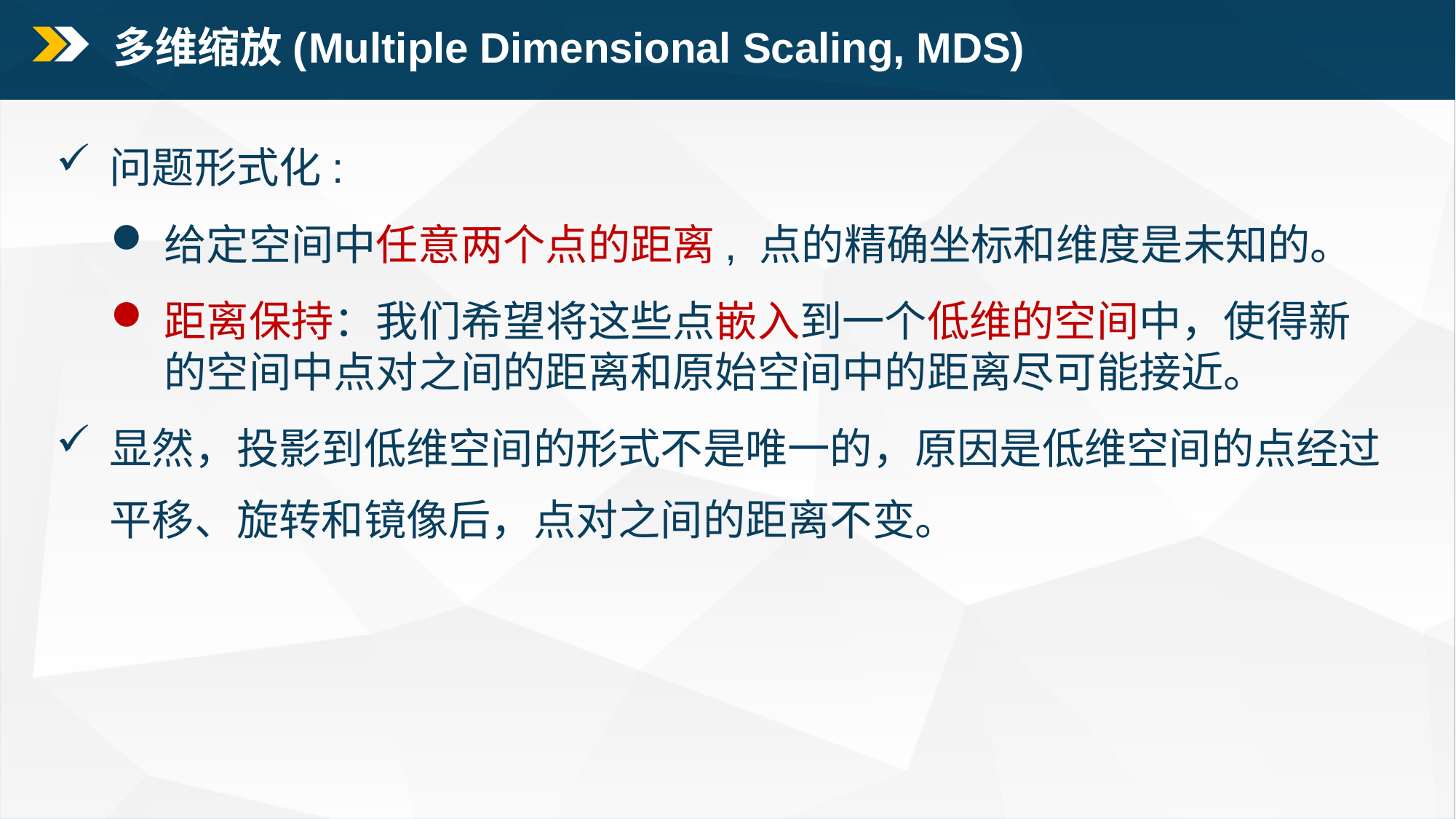

多维缩放(Multiple Dimensional Scaling, MDS)
问题形式化:
给定空间中任意两个点的距离, 点的精确坐标和维度是未知的。
距离保持：我们希望将这些点嵌入到一个低维的空间中，使得新的空间中点对之间的距离和原始空间中的距离尽可能接近。
显然，投影到低维空间的形式不是唯一的，原因是低维空间的点经过平移、旋转和镜像后，点对之间的距离不变。